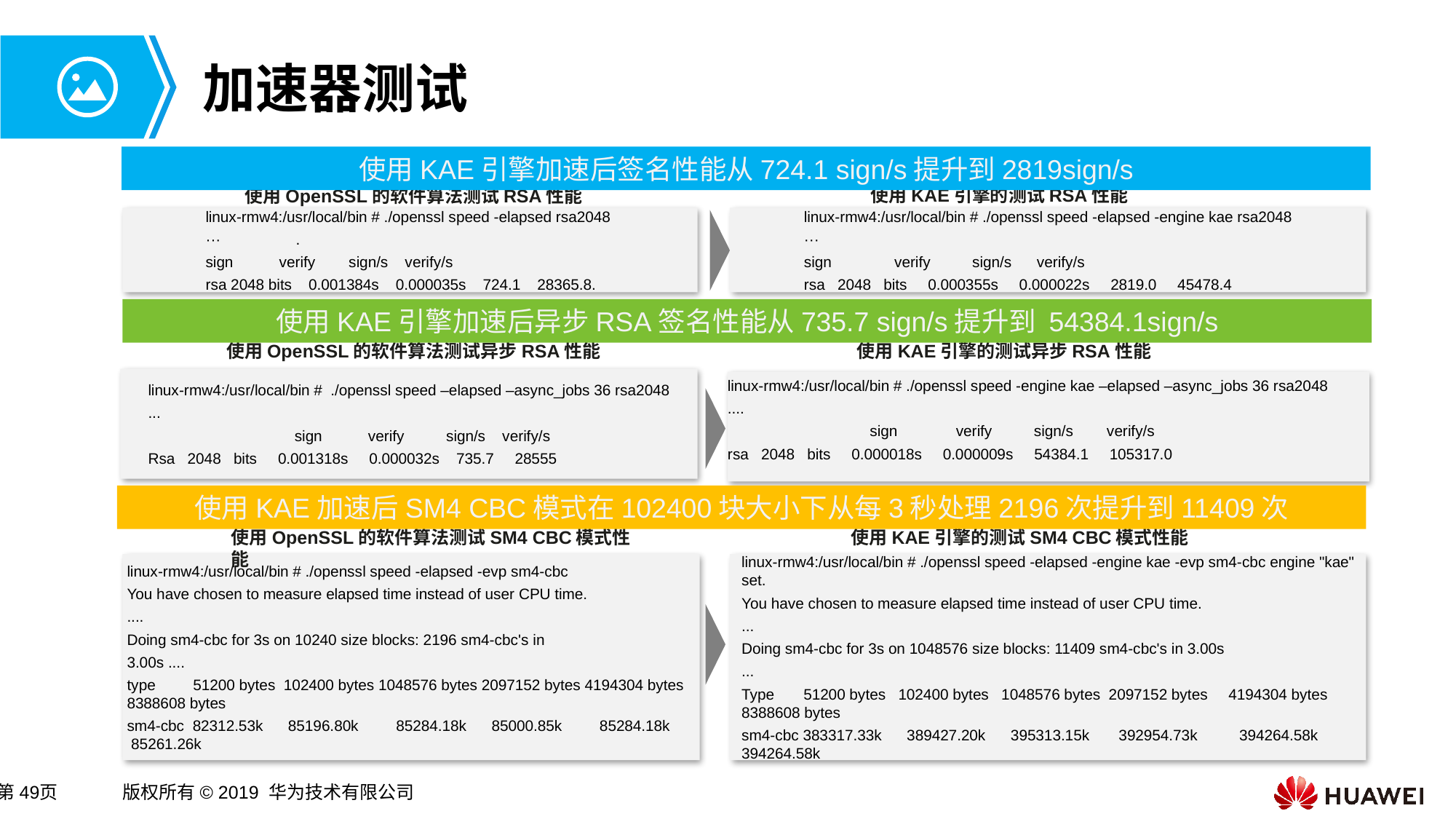

# 加速器测试
使用KAE引擎加速后签名性能从724.1 sign/s提升到2819sign/s
使用KAE引擎的测试RSA性能
使用OpenSSL的软件算法测试RSA性能
linux-rmw4:/usr/local/bin # ./openssl speed -elapsed rsa2048
···                  .
sign           verify        sign/s    verify/s
rsa 2048 bits    0.001384s    0.000035s    724.1    28365.8.
linux-rmw4:/usr/local/bin # ./openssl speed -elapsed -engine kae rsa2048
···
sign               verify          sign/s      verify/s
rsa   2048   bits     0.000355s     0.000022s     2819.0     45478.4

使用KAE引擎加速后异步RSA签名性能从735.7 sign/s提升到 54384.1sign/s
使用OpenSSL的软件算法测试异步RSA性能
使用KAE引擎的测试异步RSA性能
linux-rmw4:/usr/local/bin #  ./openssl speed –elapsed –async_jobs 36 rsa2048
...
                                   sign           verify          sign/s    verify/s
Rsa   2048   bits     0.001318s     0.000032s    735.7     28555
linux-rmw4:/usr/local/bin # ./openssl speed -engine kae –elapsed –async_jobs 36 rsa2048
....
                                  sign              verify          sign/s        verify/s
rsa   2048   bits     0.000018s     0.000009s     54384.1     105317.0

使用KAE加速后SM4 CBC模式在102400块大小下从每3秒处理2196次提升到11409次
使用OpenSSL的软件算法测试SM4 CBC模式性能
使用KAE引擎的测试SM4 CBC模式性能
linux-rmw4:/usr/local/bin # ./openssl speed -elapsed -evp sm4-cbc
You have chosen to measure elapsed time instead of user CPU time.
....
Doing sm4-cbc for 3s on 10240 size blocks: 2196 sm4-cbc's in
3.00s ....
type         51200 bytes  102400 bytes 1048576 bytes 2097152 bytes 4194304 bytes 8388608 bytes
sm4-cbc  82312.53k      85196.80k         85284.18k      85000.85k         85284.18k        85261.26k
linux-rmw4:/usr/local/bin # ./openssl speed -elapsed -engine kae -evp sm4-cbc engine "kae" set.
You have chosen to measure elapsed time instead of user CPU time.
...
Doing sm4-cbc for 3s on 1048576 size blocks: 11409 sm4-cbc's in 3.00s
...
Type       51200 bytes   102400 bytes   1048576 bytes  2097152 bytes     4194304 bytes   8388608 bytes
sm4-cbc 383317.33k      389427.20k      395313.15k       392954.73k          394264.58k        394264.58k